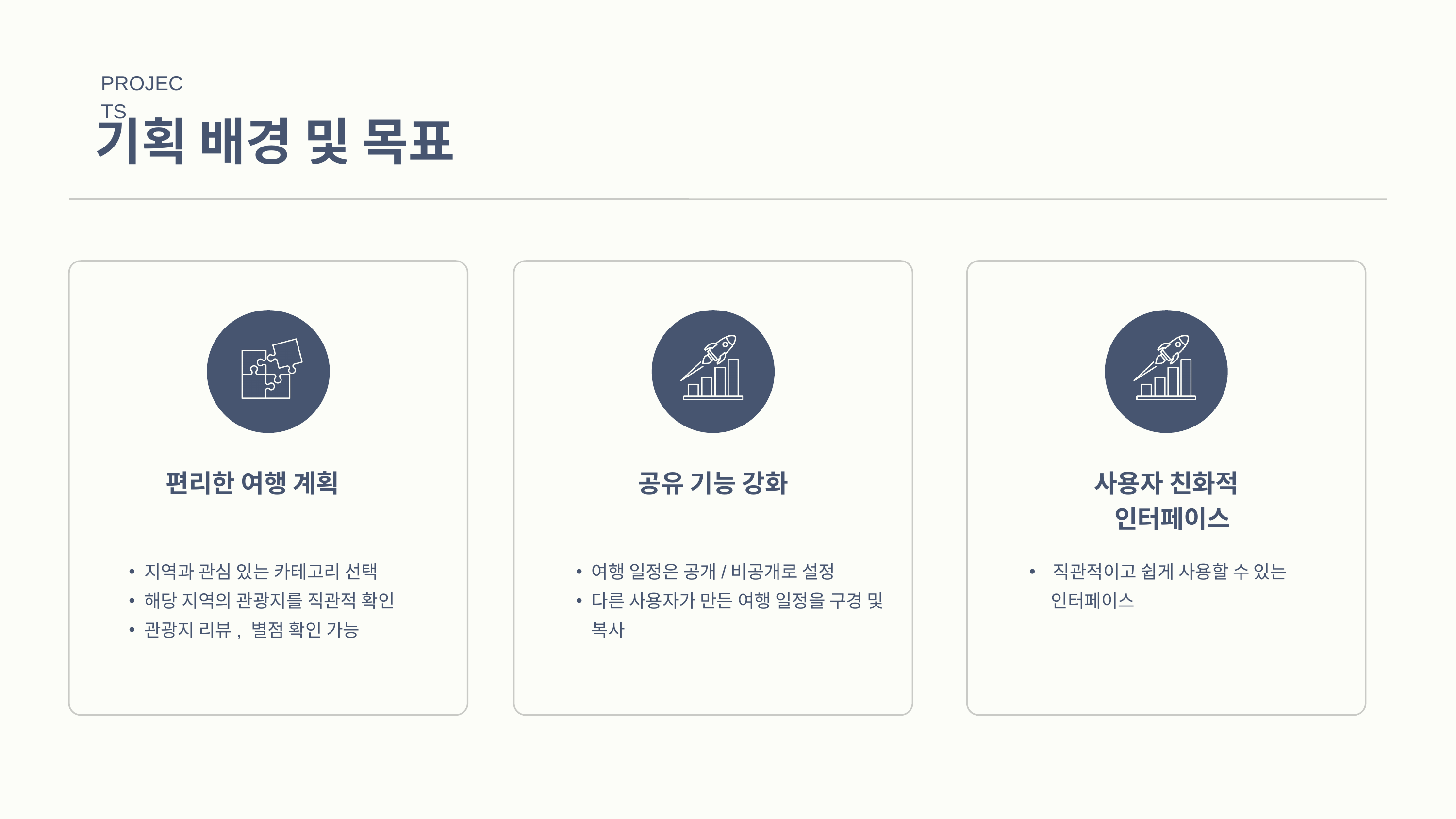

PROJECTS
기획 배경 및 목표

편리한 여행 계획
공유 기능 강화
사용자 친화적
 인터페이스
지역과 관심 있는 카테고리 선택
해당 지역의 관광지를 직관적 확인
관광지 리뷰, 별점 확인 가능
여행 일정은 공개/비공개로 설정
다른 사용자가 만든 여행 일정을 구경 및 복사
 직관적이고 쉽게 사용할 수 있는
        인터페이스